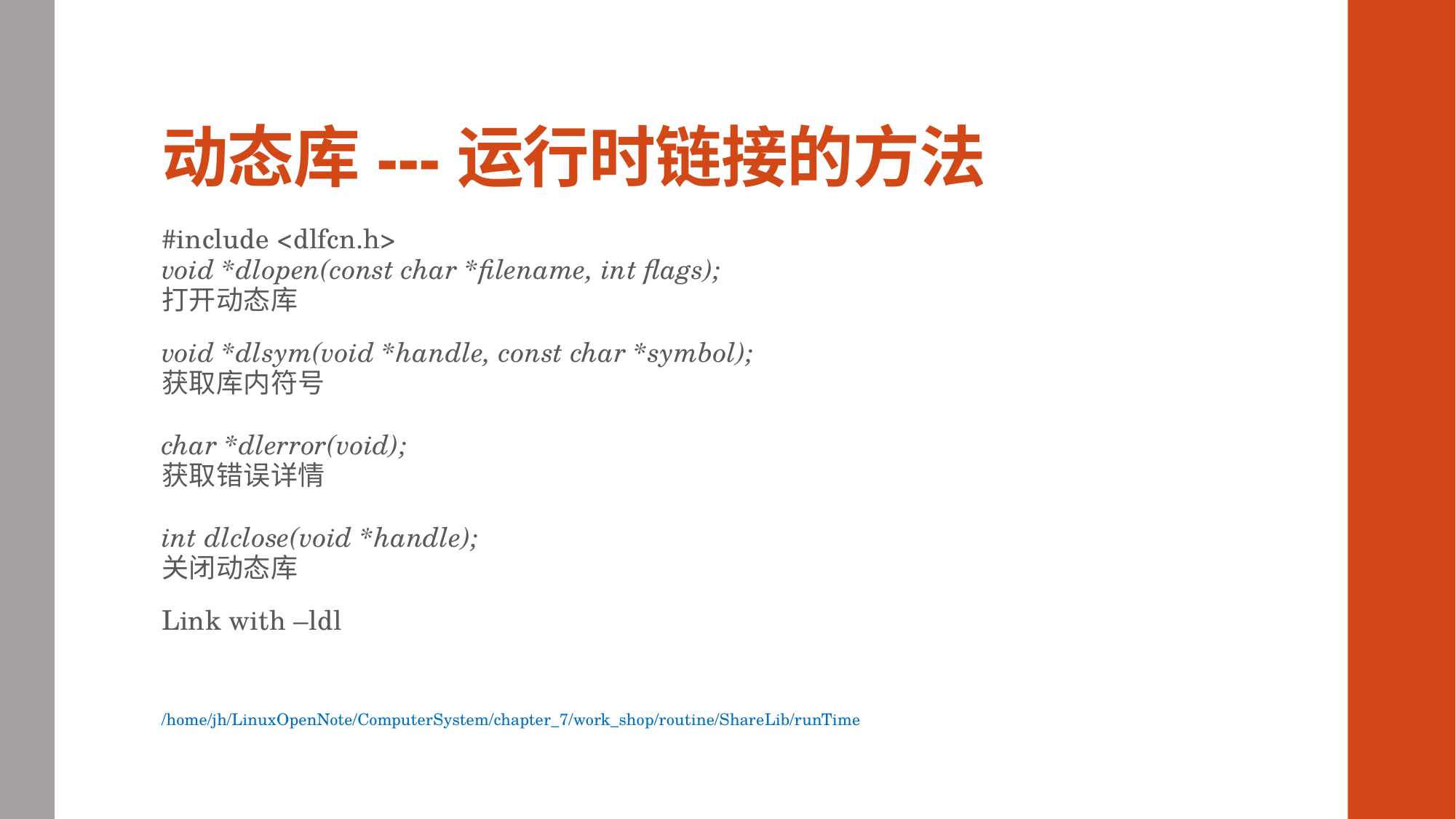

# 动态库---运行时链接的方法
#include <dlfcn.h>
void *dlopen(const char *filename, int flags);
打开动态库
void *dlsym(void *handle, const char *symbol);
获取库内符号
char *dlerror(void);
获取错误详情
int dlclose(void *handle);
关闭动态库
Link with –ldl

/home/jh/LinuxOpenNote/ComputerSystem/chapter_7/work_shop/routine/ShareLib/runTime